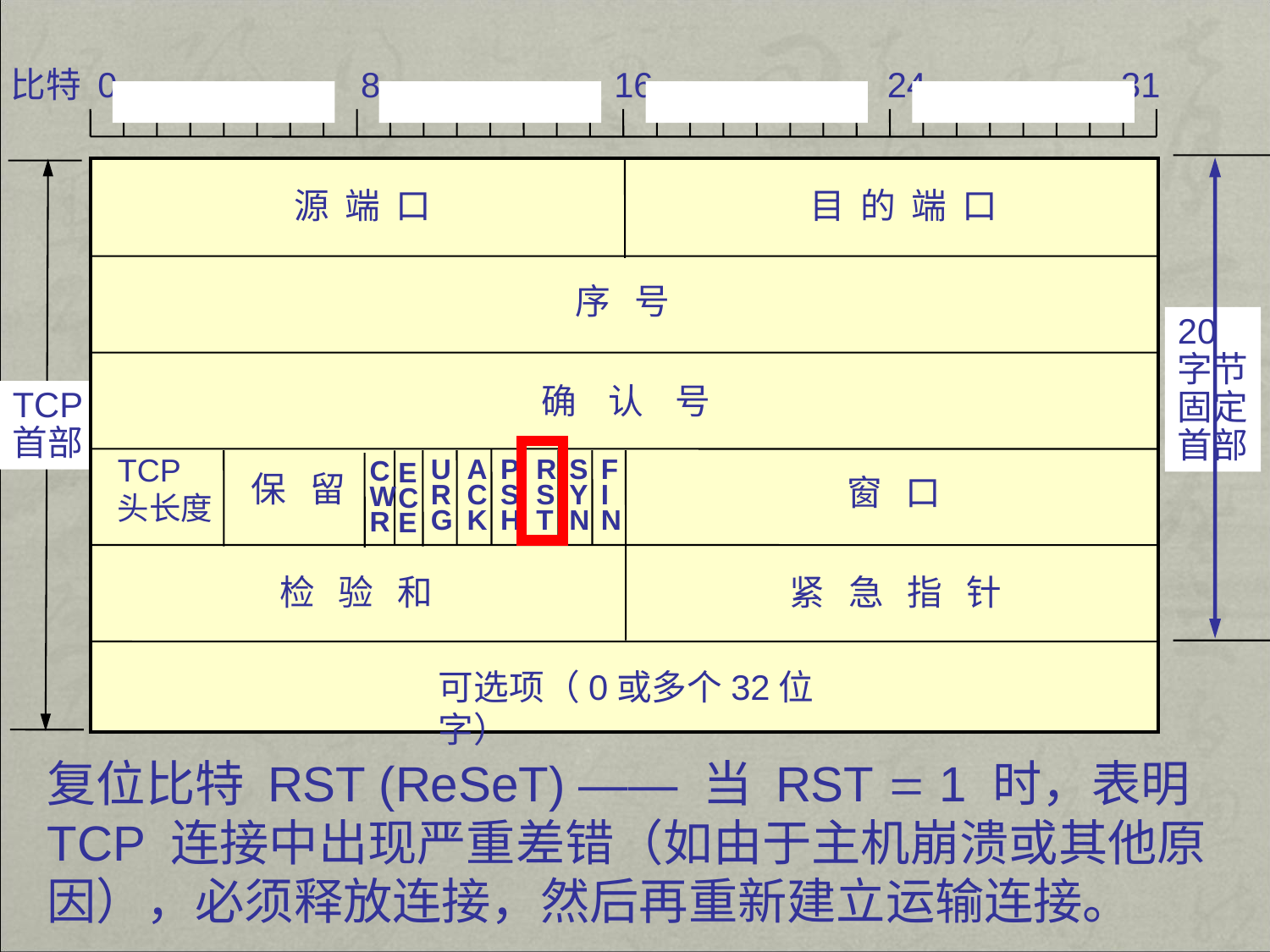

比特 0                         8                        16                        24                    31

源  端  口
目  的  端  口

序   号
20
字节
固定
首部

确    认    号
TCP
首部

TCP头长度

U
R
G
A
C
K
P
S
H
R
S
T
S
Y
N
F
I
N
C
W
R
E
C
E
保   留
窗   口

检   验   和
紧   急   指   针

可选项（0或多个32位字）

复位比特 RST (ReSeT) —— 当 RST = 1 时，表明 TCP 连接中出现严重差错（如由于主机崩溃或其他原因），必须释放连接，然后再重新建立运输连接。